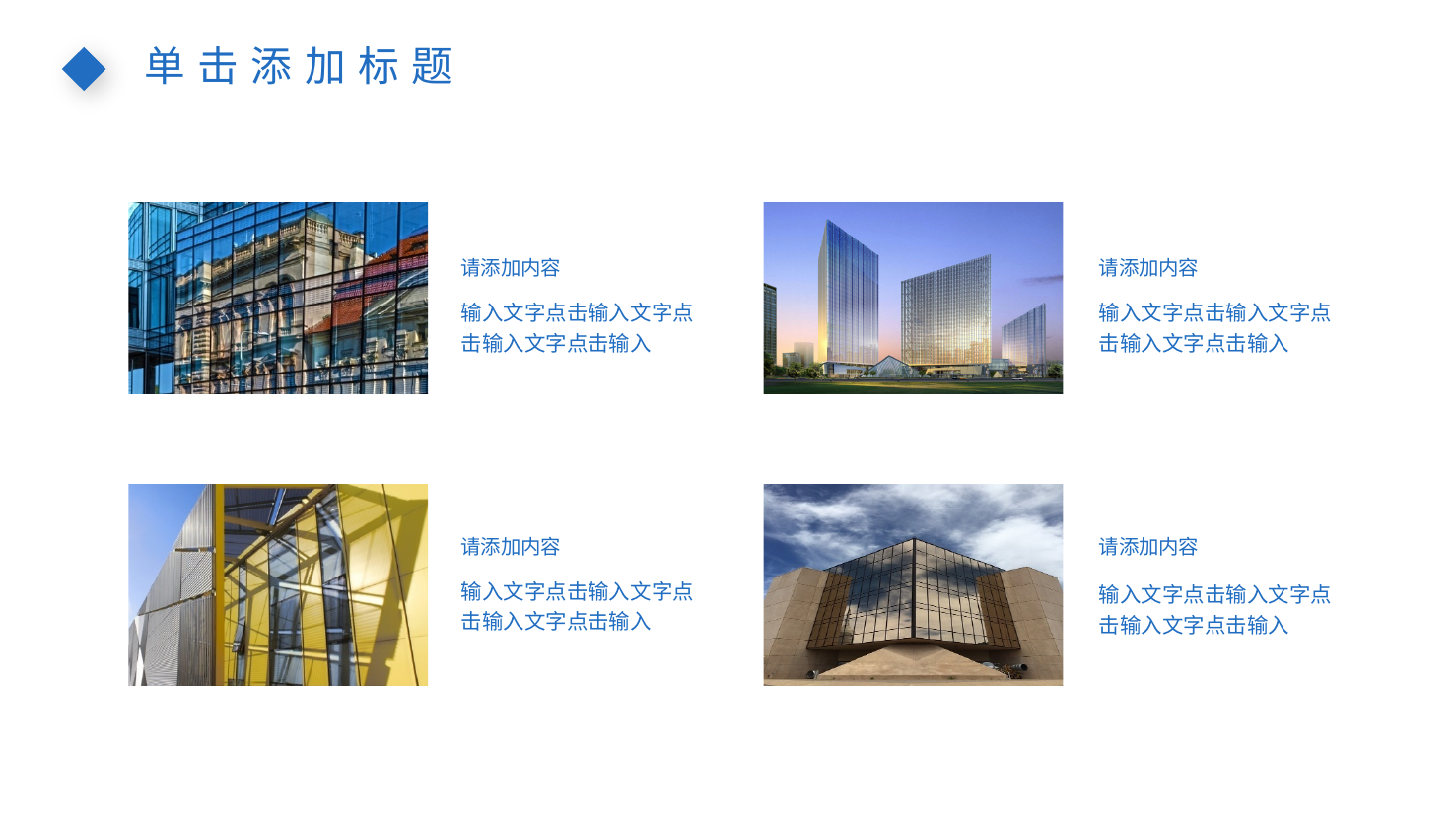

单击添加标题

请添加内容
请添加内容
输入文字点击输入文字点击输入文字点击输入
输入文字点击输入文字点击输入文字点击输入

请添加内容
请添加内容
输入文字点击输入文字点击输入文字点击输入

输入文字点击输入文字点击输入文字点击输入